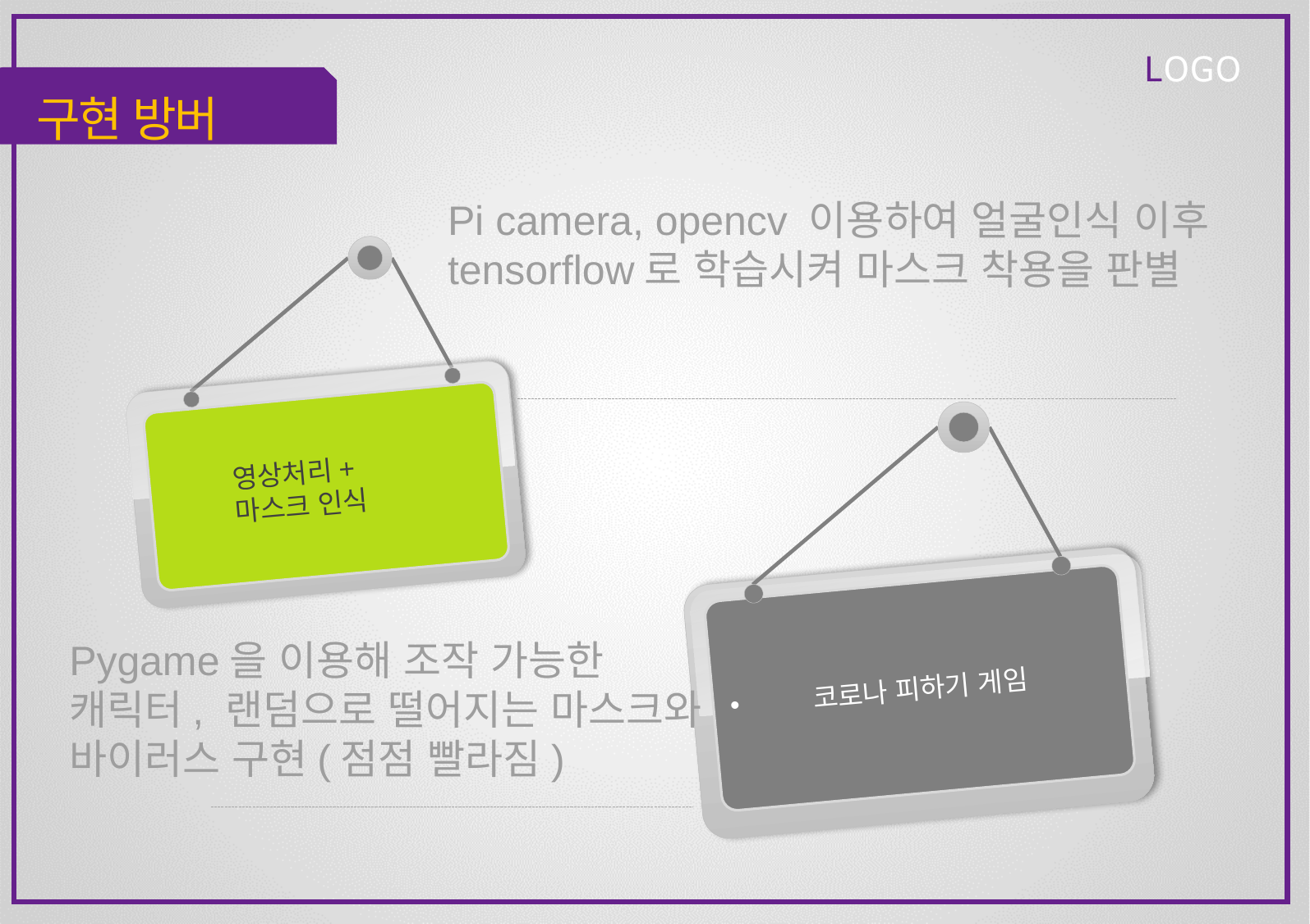

구현 방버
Pi camera, opencv 이용하여 얼굴인식 이후 tensorflow로 학습시켜 마스크 착용을 판별

        영상처리+
        마스크 인식

    코로나 피하기 게임

Pygame을 이용해 조작 가능한 캐릭터, 랜덤으로 떨어지는 마스크와 바이러스 구현(점점 빨라짐)